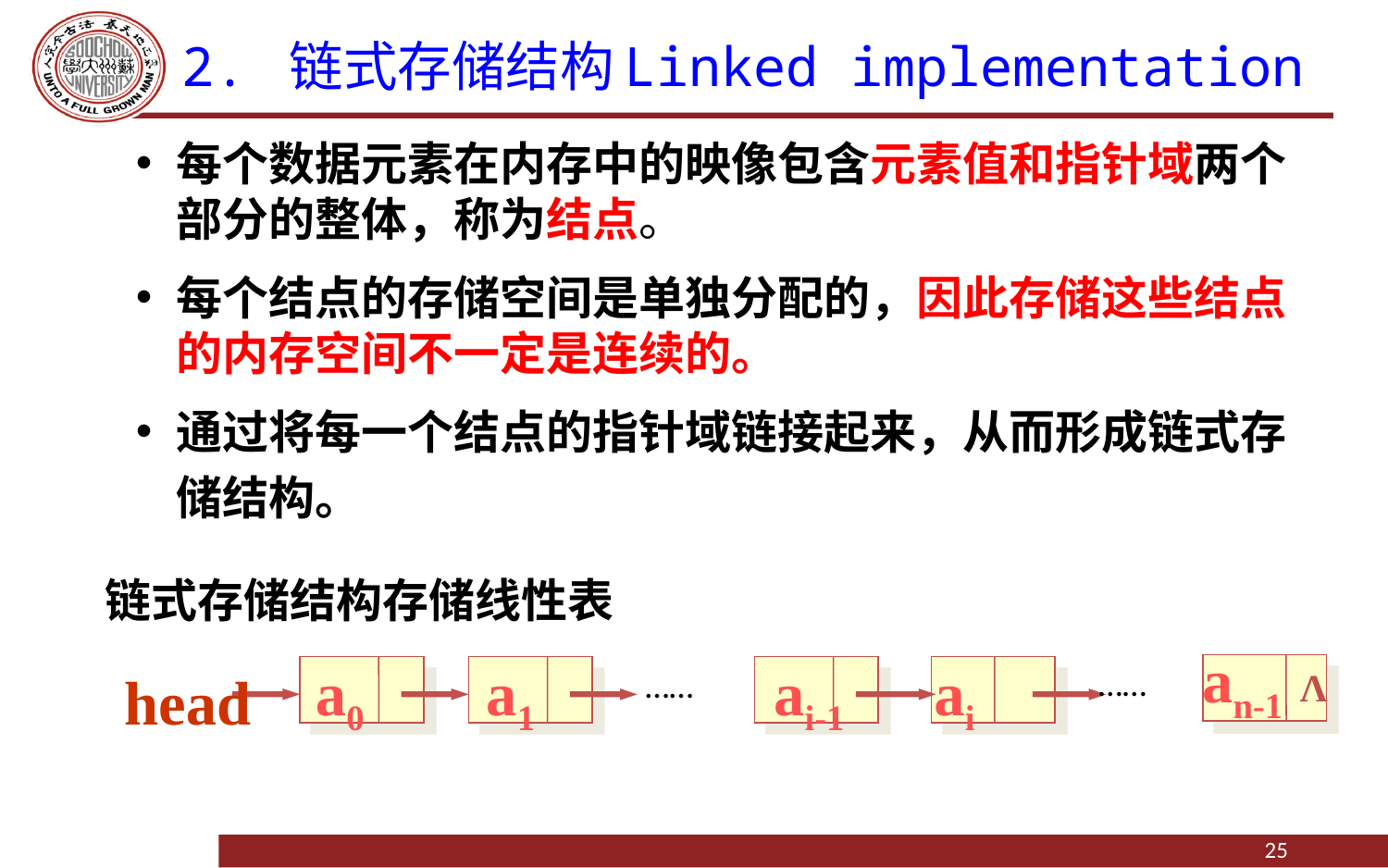

# 2. 链式存储结构Linked implementation
每个数据元素在内存中的映像包含元素值和指针域两个部分的整体，称为结点。
每个结点的存储空间是单独分配的，因此存储这些结点的内存空间不一定是连续的。
通过将每一个结点的指针域链接起来，从而形成链式存储结构。
链式存储结构存储线性表
an-1
a0
a1
ai-1
ai
……

……
 Λ
head

25